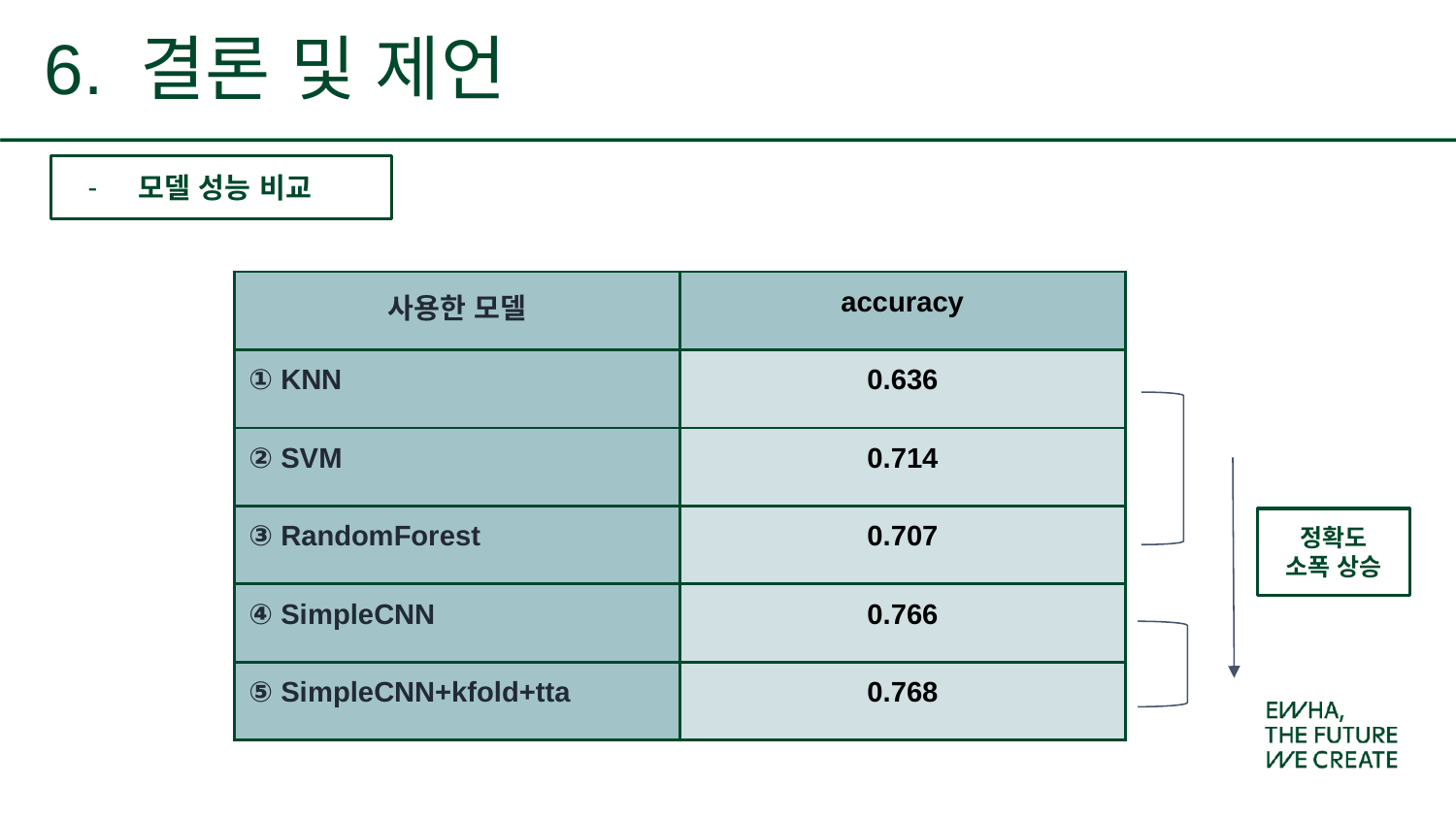

6. 결론 및 제언
모델 성능 비교
| 사용한 모델 | accuracy |
| --- | --- |
| ① KNN | 0.636 |
| ② SVM | 0.714 |
| ③ RandomForest | 0.707 |
| ④ SimpleCNN | 0.766 |
| ⑤ SimpleCNN+kfold+tta | 0.768 |

정확도
소폭 상승